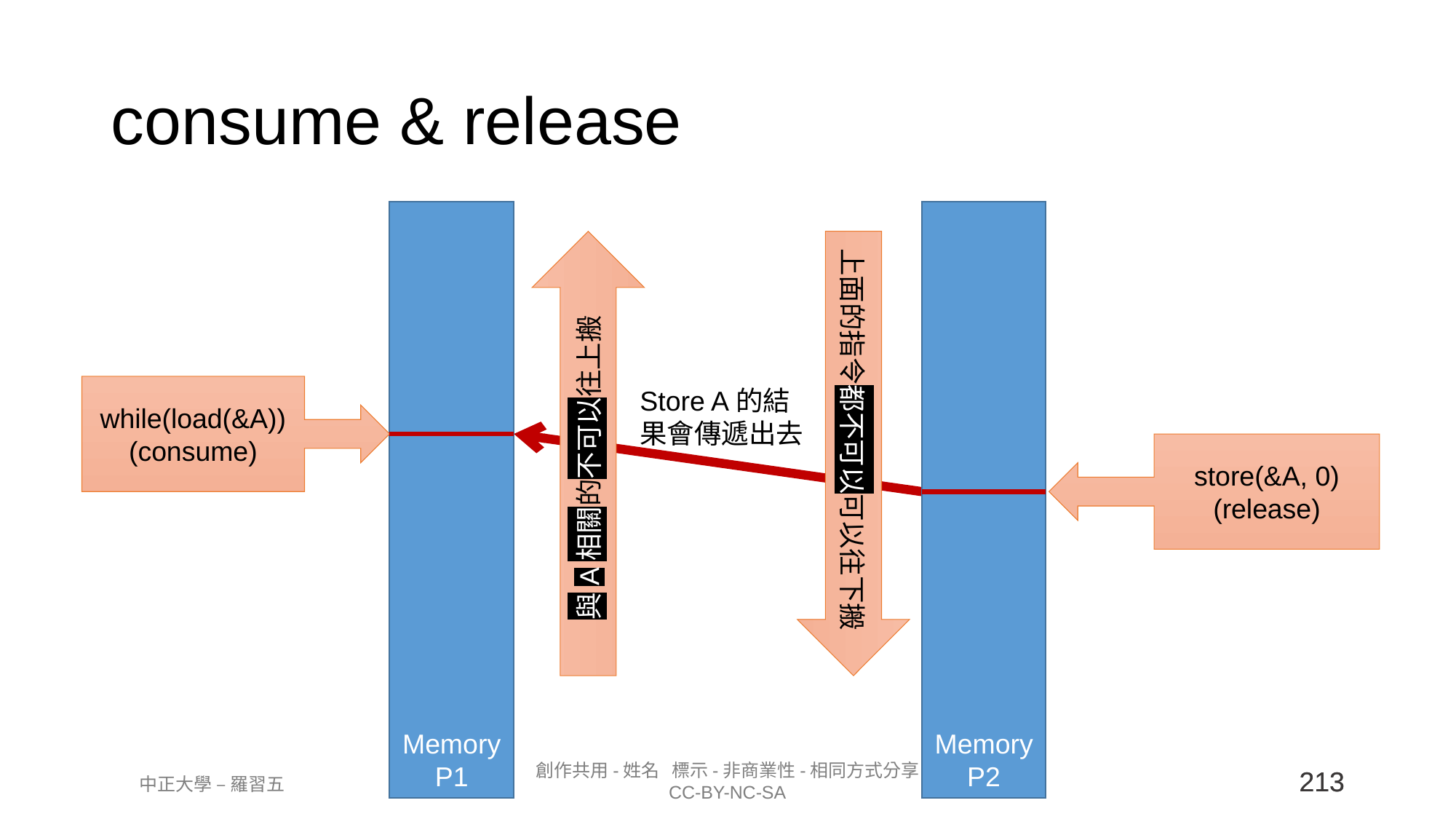

# consume & release
Memory
P1
Memory
P2
while(load(&A))
(consume)
Store A的結果會傳遞出去
上面的指令都不可以可以往下搬
與A相關的不可以往上搬
store(&A, 0)
(release)